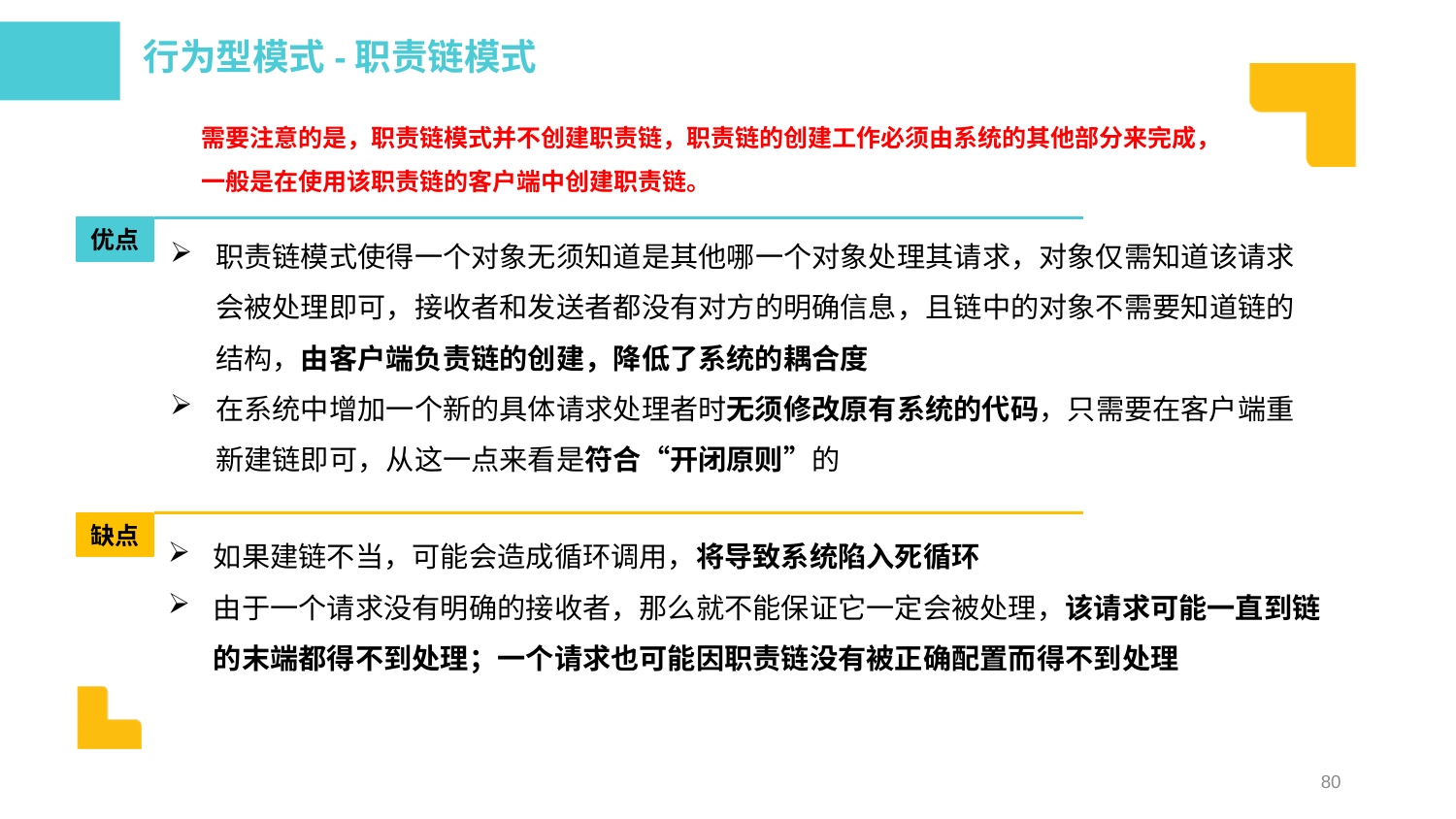

行为型模式-职责链模式
需要注意的是，职责链模式并不创建职责链，职责链的创建工作必须由系统的其他部分来完成，一般是在使用该职责链的客户端中创建职责链。
职责链模式使得一个对象无须知道是其他哪一个对象处理其请求，对象仅需知道该请求会被处理即可，接收者和发送者都没有对方的明确信息，且链中的对象不需要知道链的结构，由客户端负责链的创建，降低了系统的耦合度
在系统中增加一个新的具体请求处理者时无须修改原有系统的代码，只需要在客户端重新建链即可，从这一点来看是符合“开闭原则”的
优点
缺点
如果建链不当，可能会造成循环调用，将导致系统陷入死循环
由于一个请求没有明确的接收者，那么就不能保证它一定会被处理，该请求可能一直到链的末端都得不到处理；一个请求也可能因职责链没有被正确配置而得不到处理
80